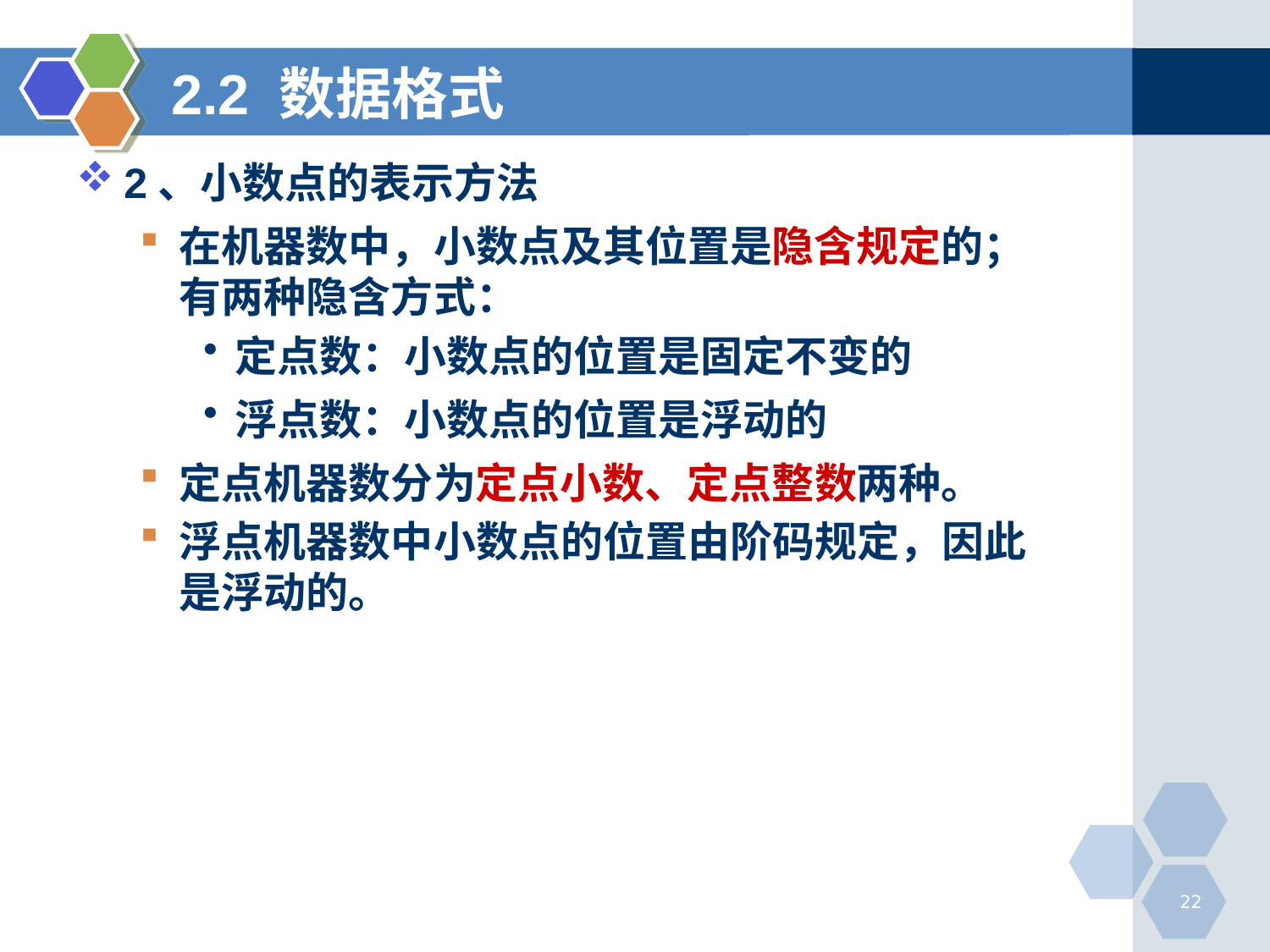

# 2.2 数据格式
2、小数点的表示方法
在机器数中，小数点及其位置是隐含规定的；有两种隐含方式：
定点数：小数点的位置是固定不变的
浮点数：小数点的位置是浮动的
定点机器数分为定点小数、定点整数两种。
浮点机器数中小数点的位置由阶码规定，因此是浮动的。
22